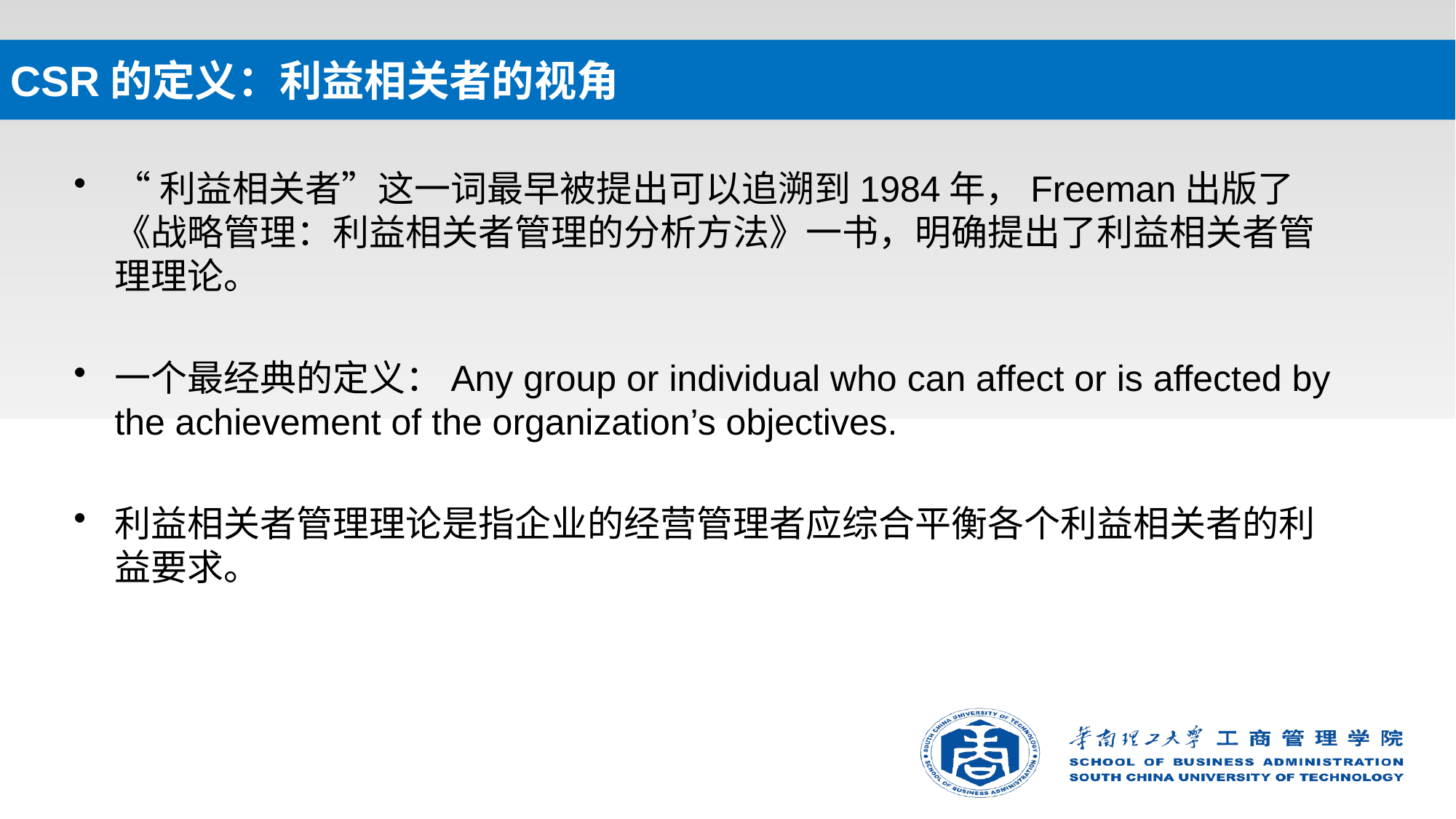

# CSR的定义：利益相关者的视角
“利益相关者”这一词最早被提出可以追溯到1984年，Freeman出版了《战略管理：利益相关者管理的分析方法》一书，明确提出了利益相关者管理理论。

一个最经典的定义：Any group or individual who can affect or is affected by the achievement of the organization’s objectives.

利益相关者管理理论是指企业的经营管理者应综合平衡各个利益相关者的利益要求。